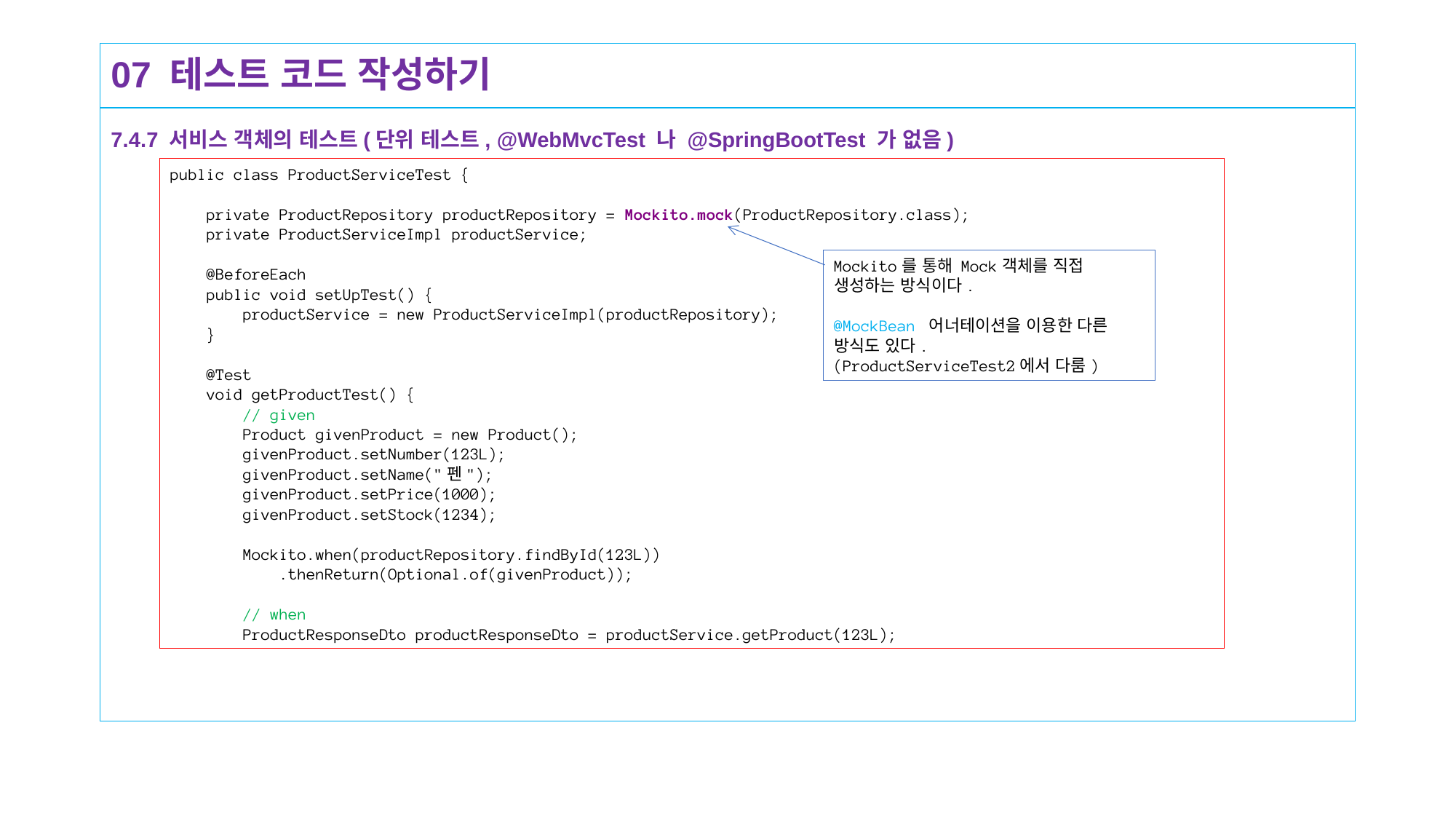

# 07 테스트 코드 작성하기
7.4.7 서비스 객체의 테스트(단위 테스트, @WebMvcTest 나 @SpringBootTest 가 없음)
public class ProductServiceTest {

    private ProductRepository productRepository = Mockito.mock(ProductRepository.class);
    private ProductServiceImpl productService;

    @BeforeEach
    public void setUpTest() {
        productService = new ProductServiceImpl(productRepository);
    }

    @Test
    void getProductTest() {
        // given
        Product givenProduct = new Product();
        givenProduct.setNumber(123L);
        givenProduct.setName("펜");
        givenProduct.setPrice(1000);
        givenProduct.setStock(1234);

        Mockito.when(productRepository.findById(123L))
            .thenReturn(Optional.of(givenProduct));

        // when
        ProductResponseDto productResponseDto = productService.getProduct(123L);
Mockito를 통해 Mock객체를 직접 생성하는 방식이다.

@MockBean 어너테이션을 이용한 다른 방식도 있다.
(ProductServiceTest2에서 다룸)